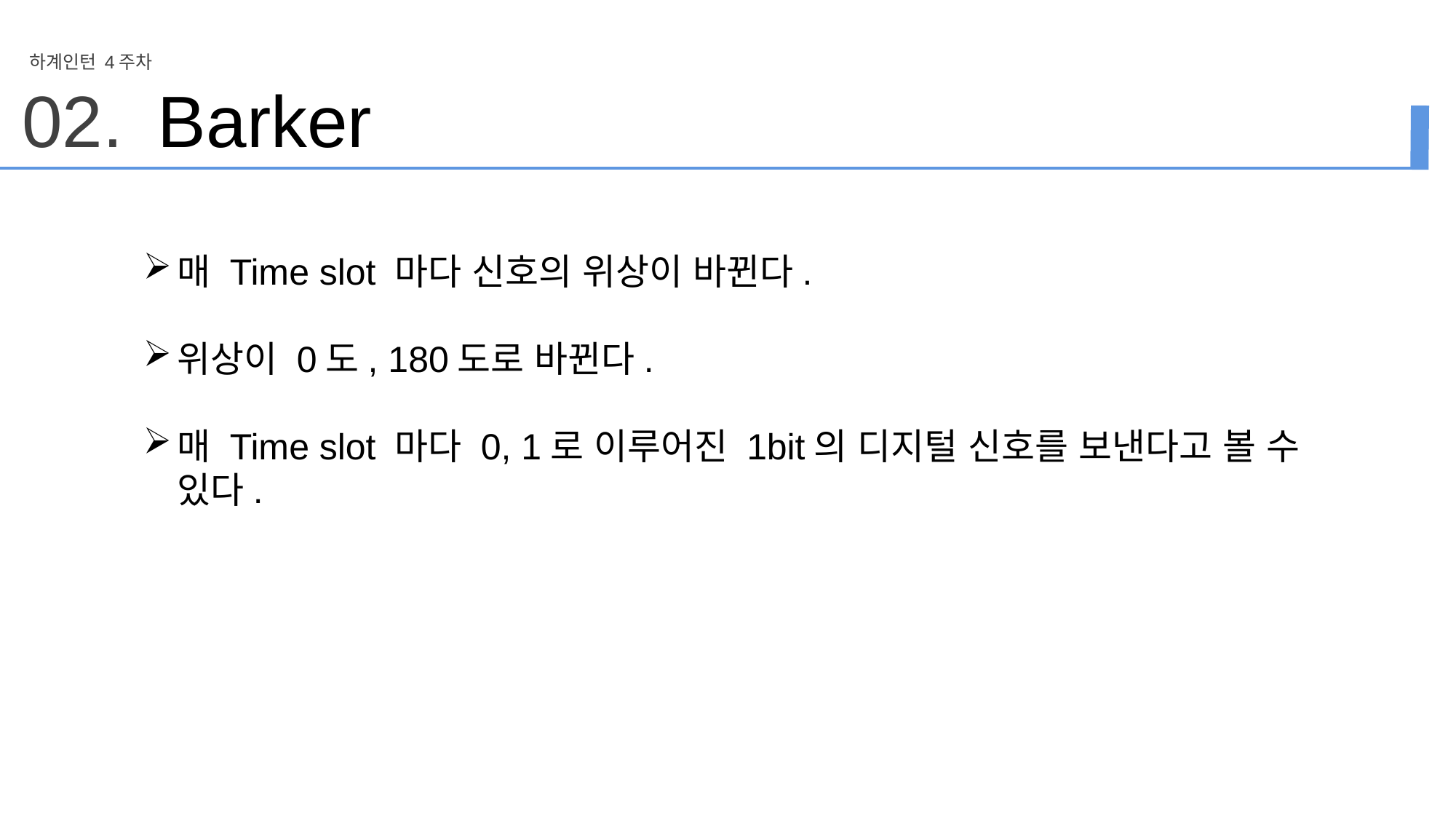

하계인턴 4주차
02.
Barker
매 Time slot 마다 신호의 위상이 바뀐다.

위상이 0도, 180도로 바뀐다.

매 Time slot 마다 0, 1로 이루어진 1bit의 디지털 신호를 보낸다고 볼 수 있다.